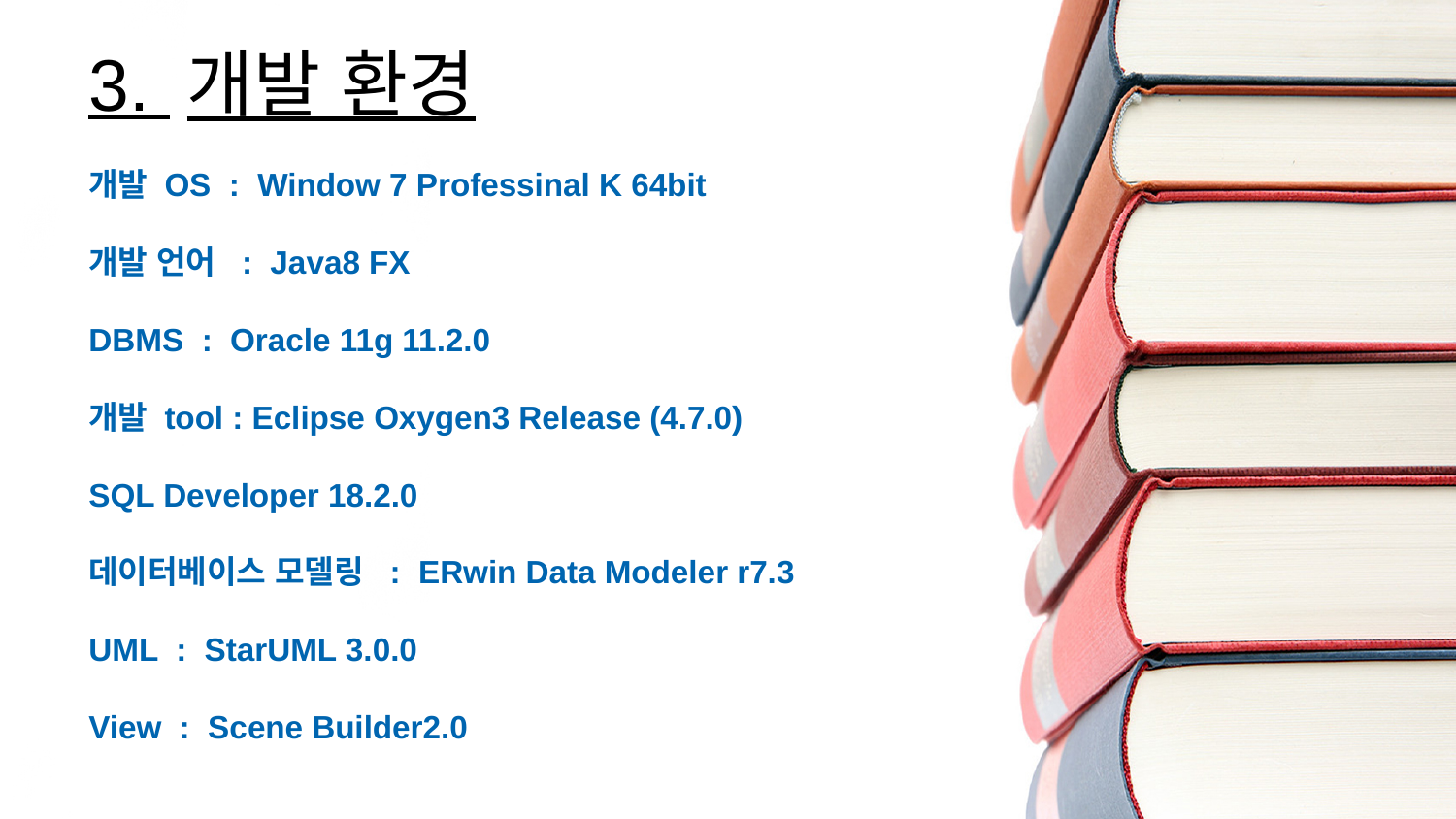

3. 개발 환경
개발 OS  :  Window 7 Professinal K 64bit

개발 언어  :  Java8 FX

DBMS  :  Oracle 11g 11.2.0

개발 tool : Eclipse Oxygen3 Release (4.7.0)

SQL Developer 18.2.0

데이터베이스 모델링  :  ERwin Data Modeler r7.3

UML  :  StarUML 3.0.0

View  :  Scene Builder2.0